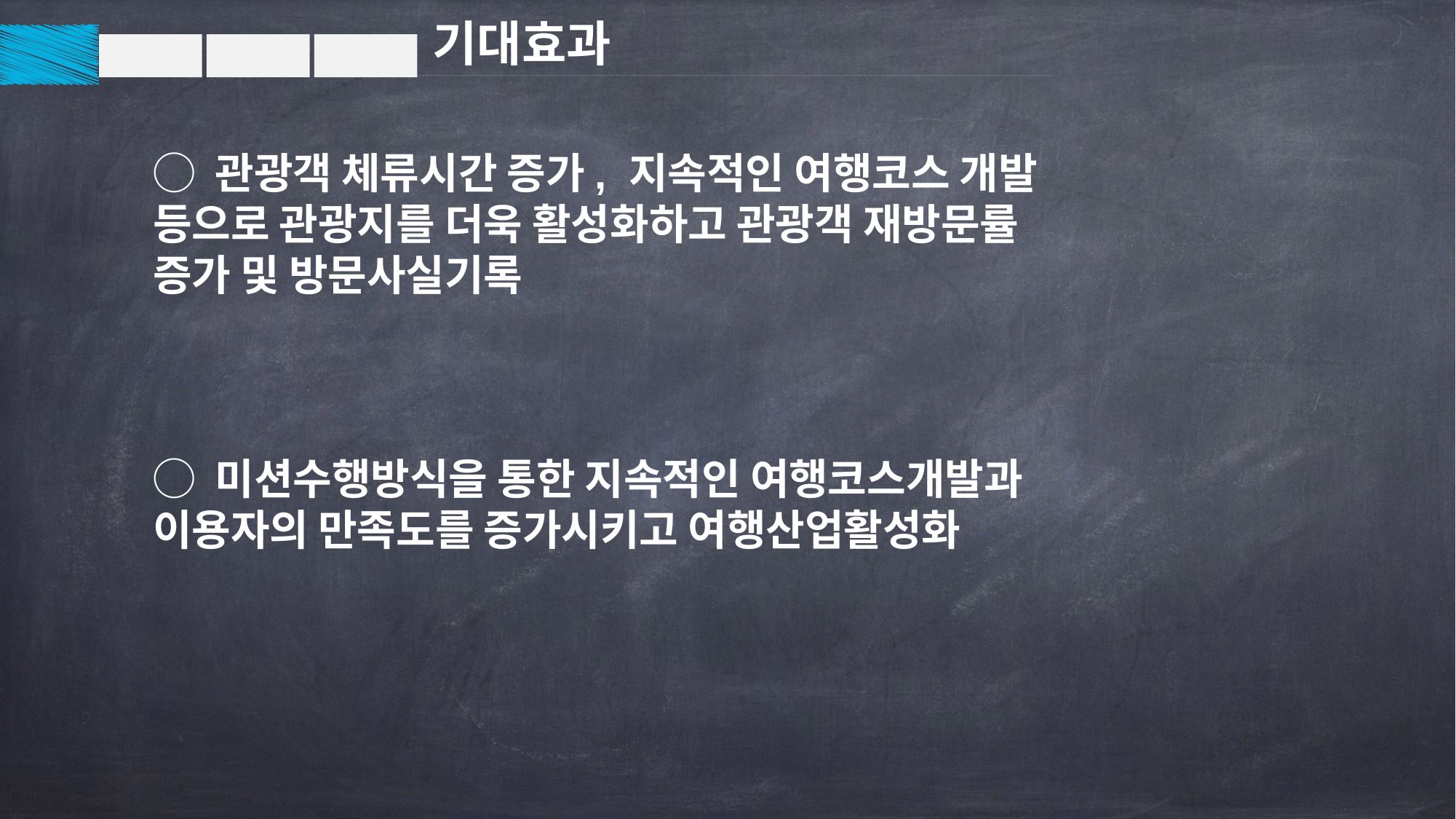

기대효과

◯ 관광객 체류시간 증가, 지속적인 여행코스 개발 등으로 관광지를 더욱 활성화하고 관광객 재방문률 증가 및 방문사실기록

◯ 미션수행방식을 통한 지속적인 여행코스개발과 이용자의 만족도를 증가시키고 여행산업활성화